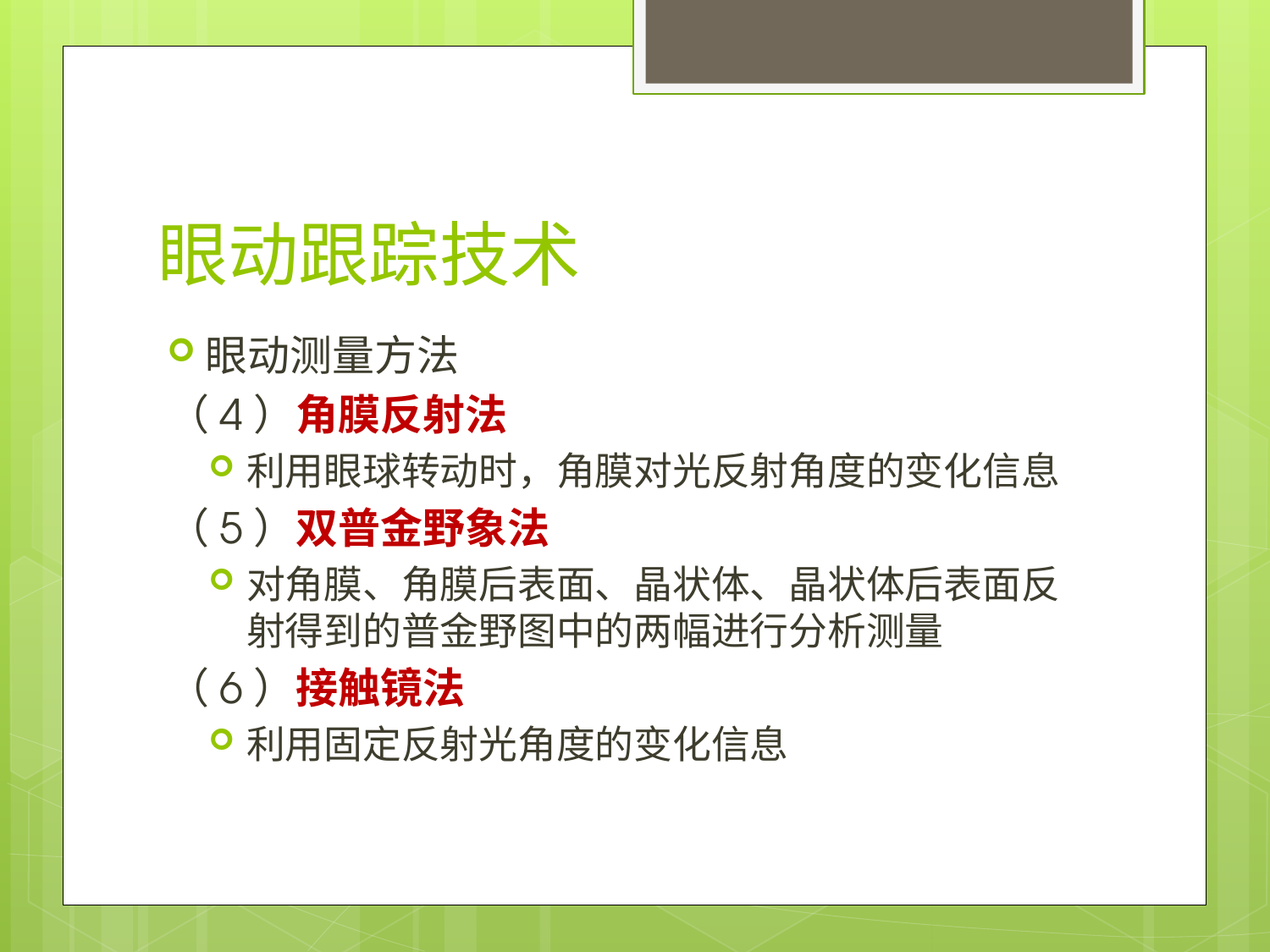

# 眼动跟踪技术
眼动测量方法
（4）角膜反射法
利用眼球转动时，角膜对光反射角度的变化信息
（5）双普金野象法
对角膜、角膜后表面、晶状体、晶状体后表面反射得到的普金野图中的两幅进行分析测量
（6）接触镜法
利用固定反射光角度的变化信息